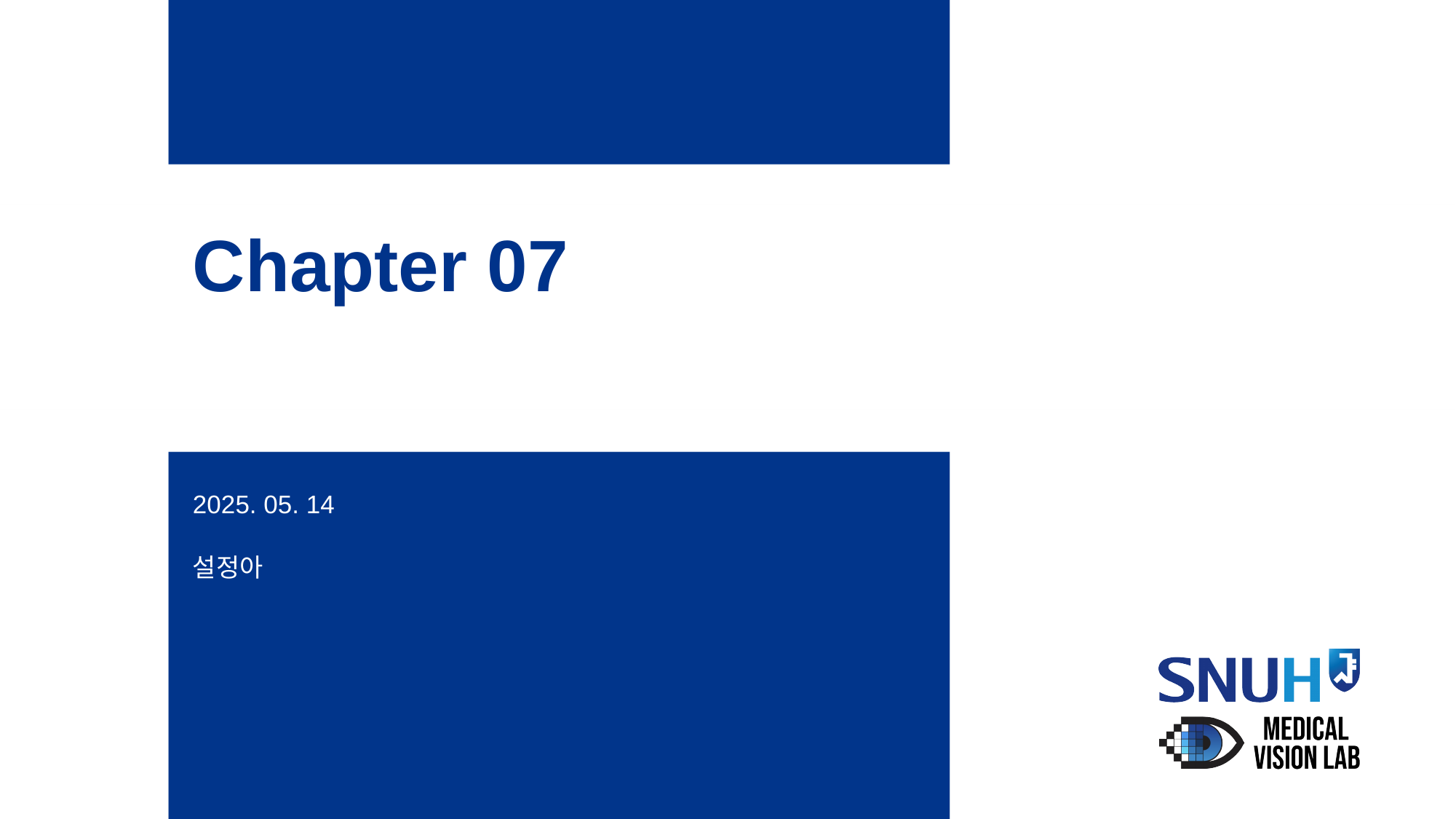

# Chapter 07
2025. 05. 14
설정아